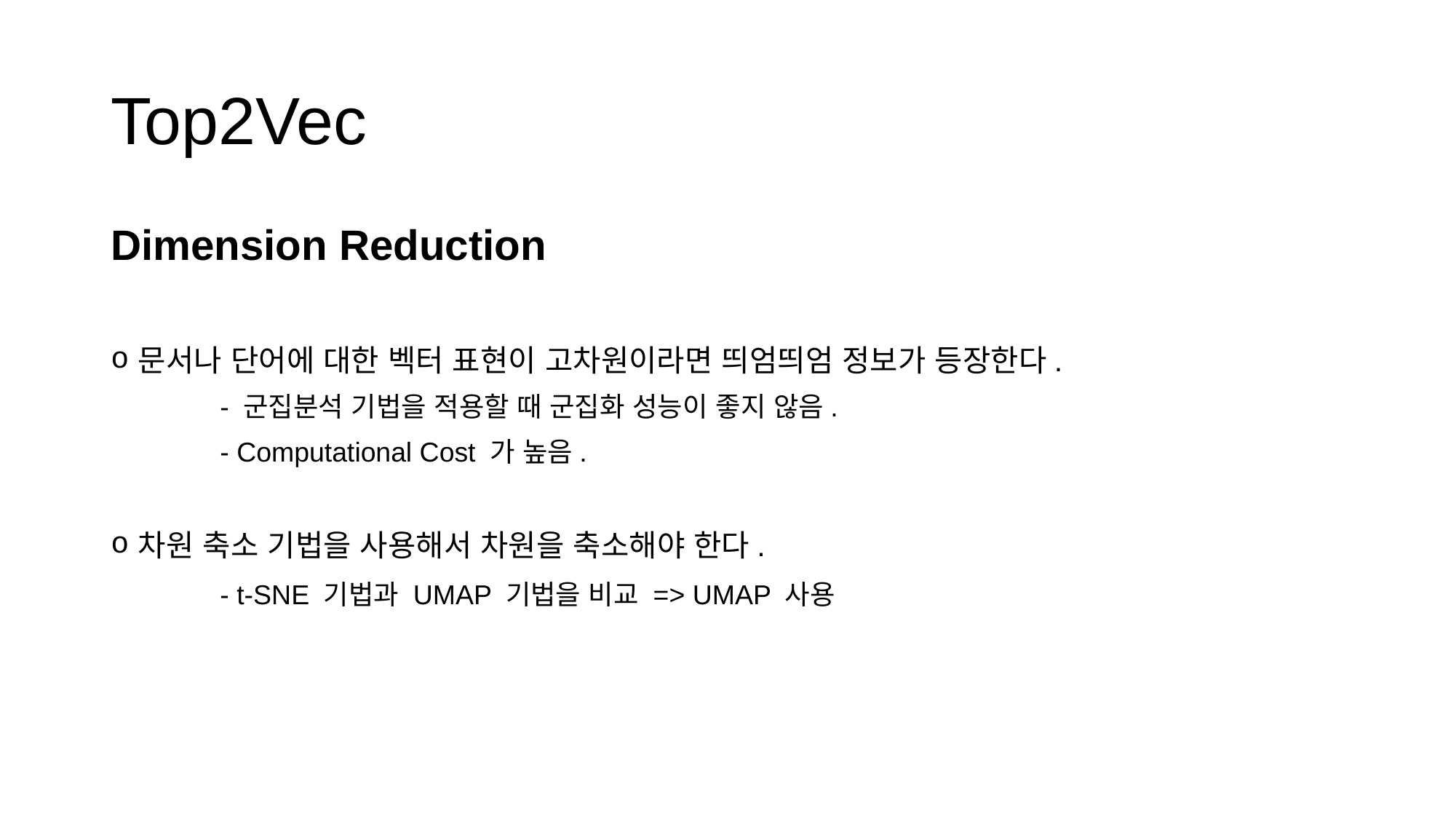

# Top2Vec
Dimension Reduction

문서나 단어에 대한 벡터 표현이 고차원이라면 띄엄띄엄 정보가 등장한다.
	- 군집분석 기법을 적용할 때 군집화 성능이 좋지 않음.
	- Computational Cost 가 높음.

차원 축소 기법을 사용해서 차원을 축소해야 한다.
	- t-SNE 기법과 UMAP 기법을 비교 => UMAP 사용